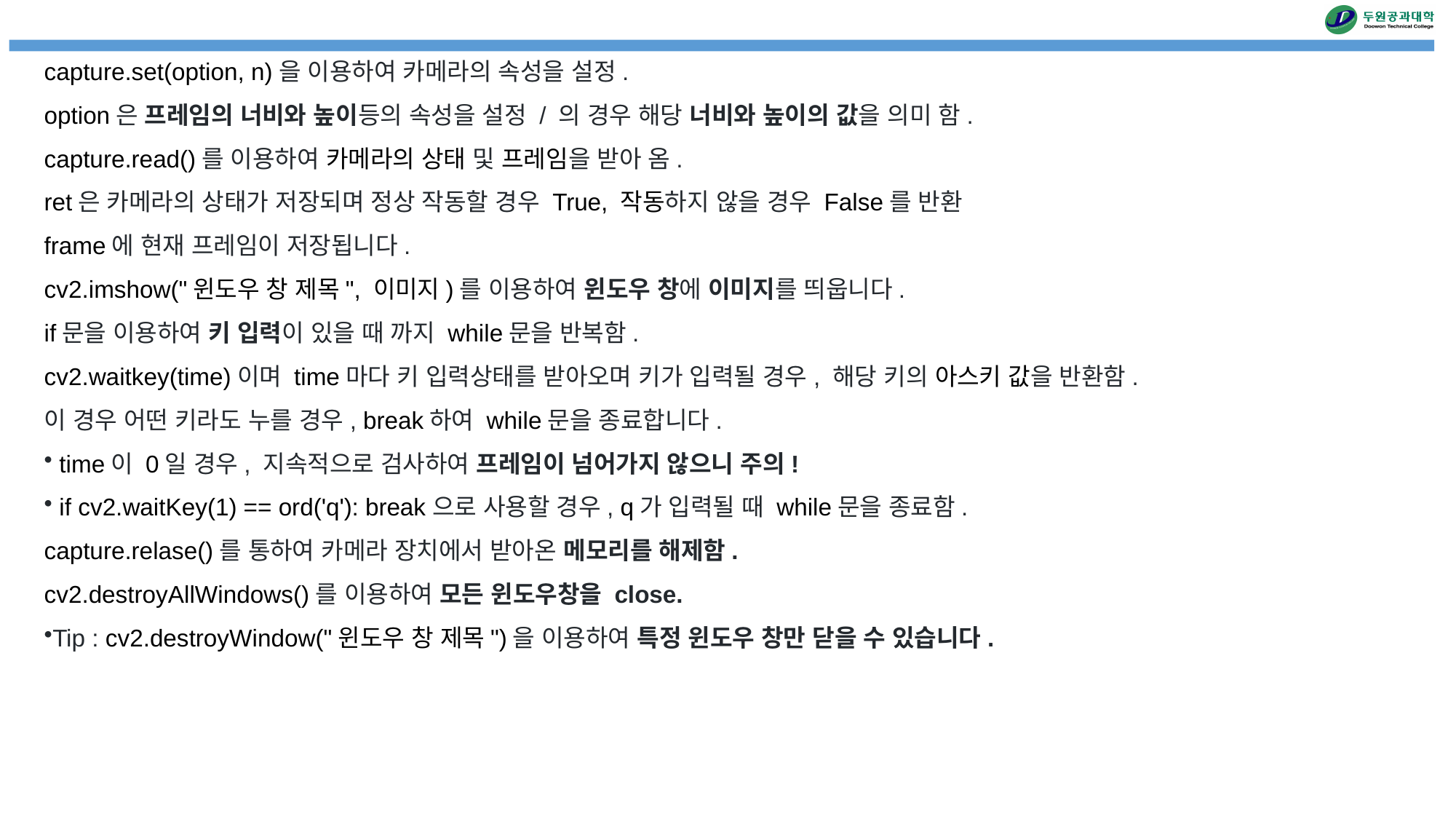

#
capture.set(option, n)을 이용하여 카메라의 속성을 설정.
option은 프레임의 너비와 높이등의 속성을 설정 / 의 경우 해당 너비와 높이의 값을 의미 함.
capture.read()를 이용하여 카메라의 상태 및 프레임을 받아 옴.
ret은 카메라의 상태가 저장되며 정상 작동할 경우 True, 작동하지 않을 경우 False를 반환
frame에 현재 프레임이 저장됩니다.
cv2.imshow("윈도우 창 제목", 이미지)를 이용하여 윈도우 창에 이미지를 띄웁니다.
if문을 이용하여 키 입력이 있을 때 까지 while문을 반복함.
cv2.waitkey(time)이며 time마다 키 입력상태를 받아오며 키가 입력될 경우, 해당 키의 아스키 값을 반환함.
이 경우 어떤 키라도 누를 경우, break하여 while문을 종료합니다.
 time이 0일 경우, 지속적으로 검사하여 프레임이 넘어가지 않으니 주의!
 if cv2.waitKey(1) == ord('q'): break으로 사용할 경우, q가 입력될 때 while문을 종료함.
capture.relase()를 통하여 카메라 장치에서 받아온 메모리를 해제함.
cv2.destroyAllWindows()를 이용하여 모든 윈도우창을 close.
Tip : cv2.destroyWindow("윈도우 창 제목")을 이용하여 특정 윈도우 창만 닫을 수 있습니다.